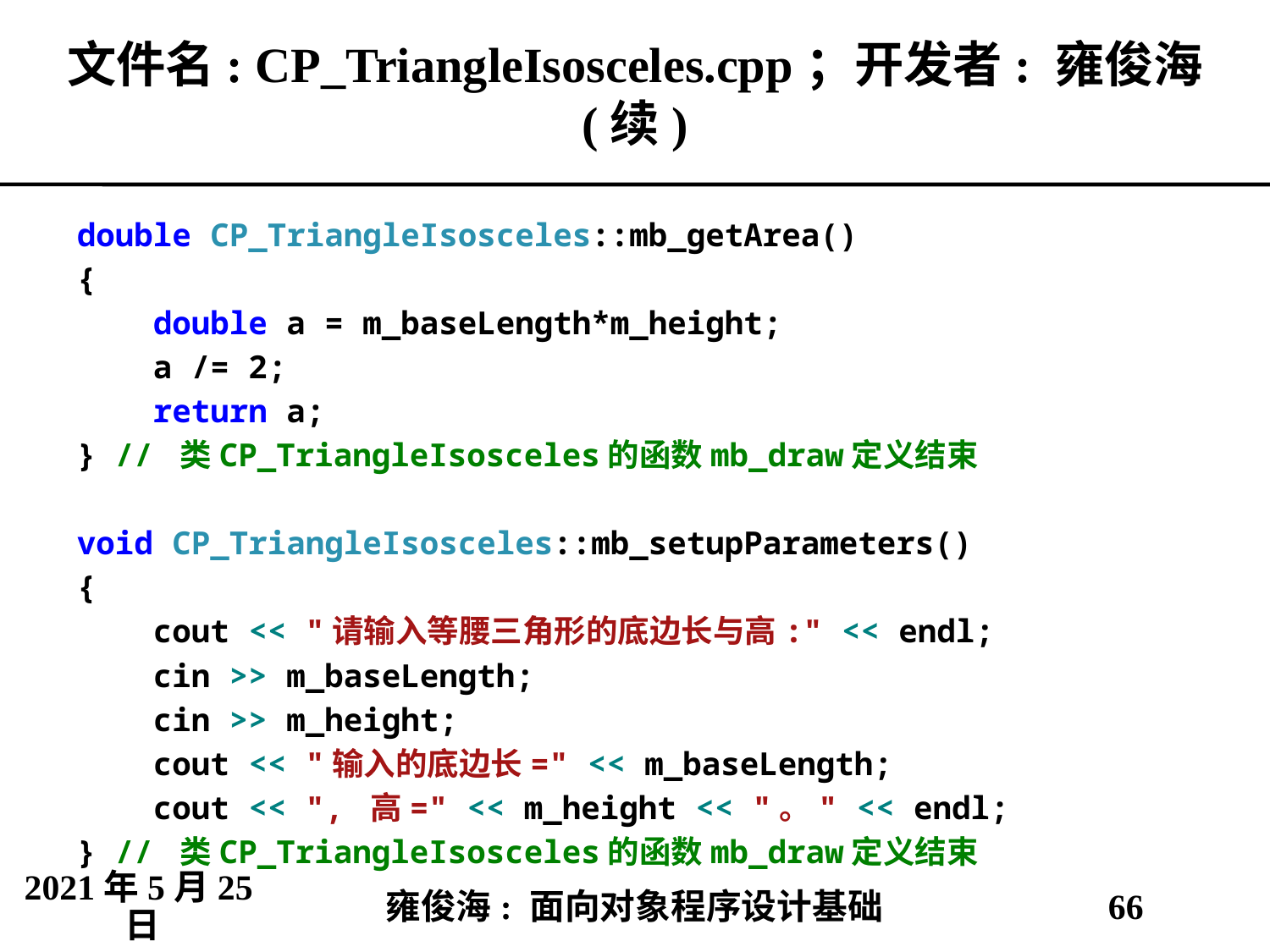

# 文件名: CP_TriangleIsosceles.cpp；开发者: 雍俊海 (续)

double CP_TriangleIsosceles::mb_getArea()
{
    double a = m_baseLength*m_height;
    a /= 2;
    return a;
} // 类CP_TriangleIsosceles的函数mb_draw定义结束

void CP_TriangleIsosceles::mb_setupParameters()
{
    cout << "请输入等腰三角形的底边长与高:" << endl;
    cin >> m_baseLength;
    cin >> m_height;
    cout << "输入的底边长=" << m_baseLength;
    cout << ", 高=" << m_height << "。" << endl;
} // 类CP_TriangleIsosceles的函数mb_draw定义结束
2021年5月25日
雍俊海: 面向对象程序设计基础
66